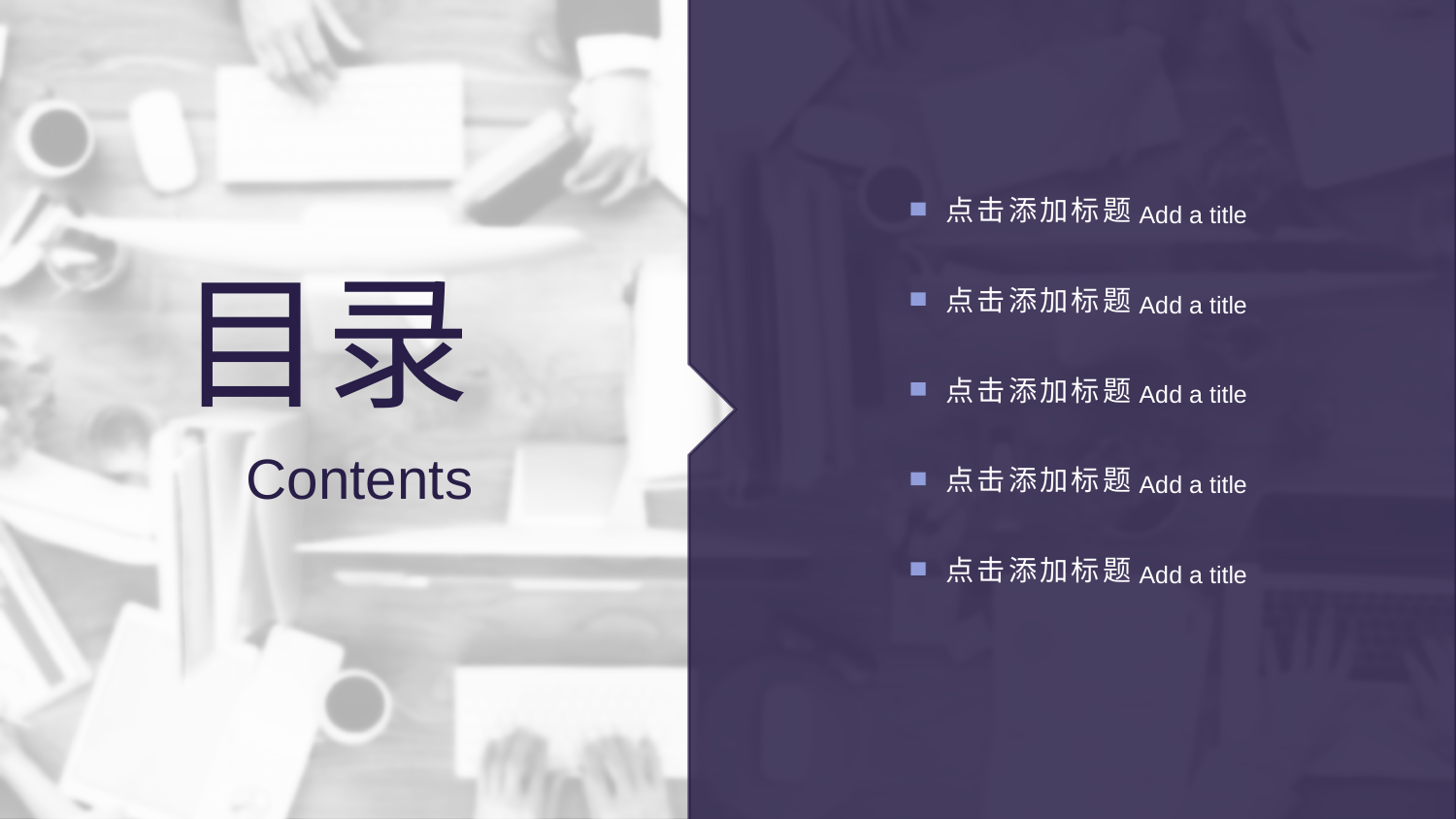

点击添加标题
Add a title

目录
点击添加标题
Add a title

点击添加标题
Add a title

Contents
点击添加标题
Add a title

点击添加标题
Add a title